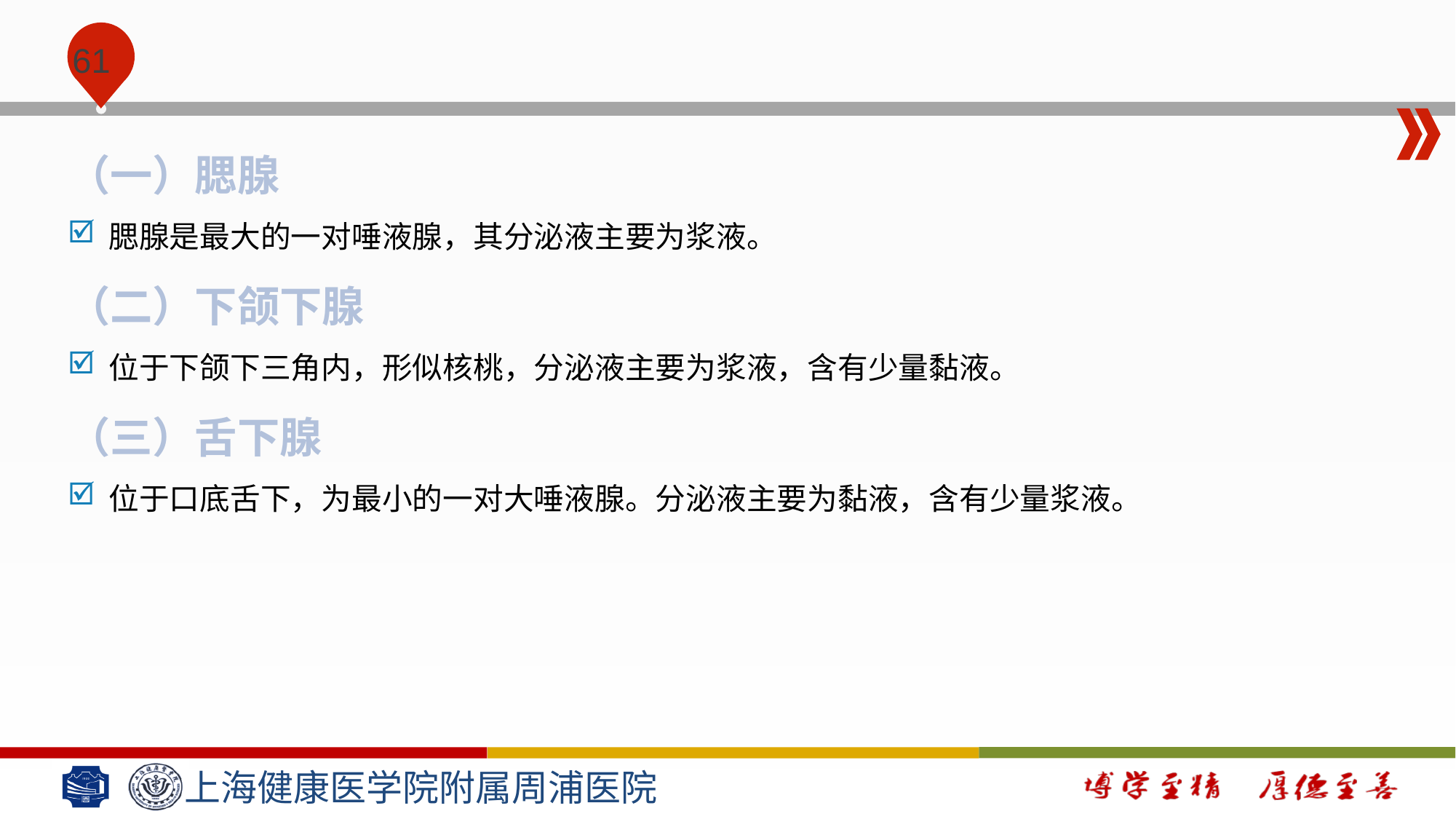

#
（一）腮腺
腮腺是最大的一对唾液腺，其分泌液主要为浆液。
（二）下颌下腺
位于下颌下三角内，形似核桃，分泌液主要为浆液，含有少量黏液。
（三）舌下腺
位于口底舌下，为最小的一对大唾液腺。分泌液主要为黏液，含有少量浆液。